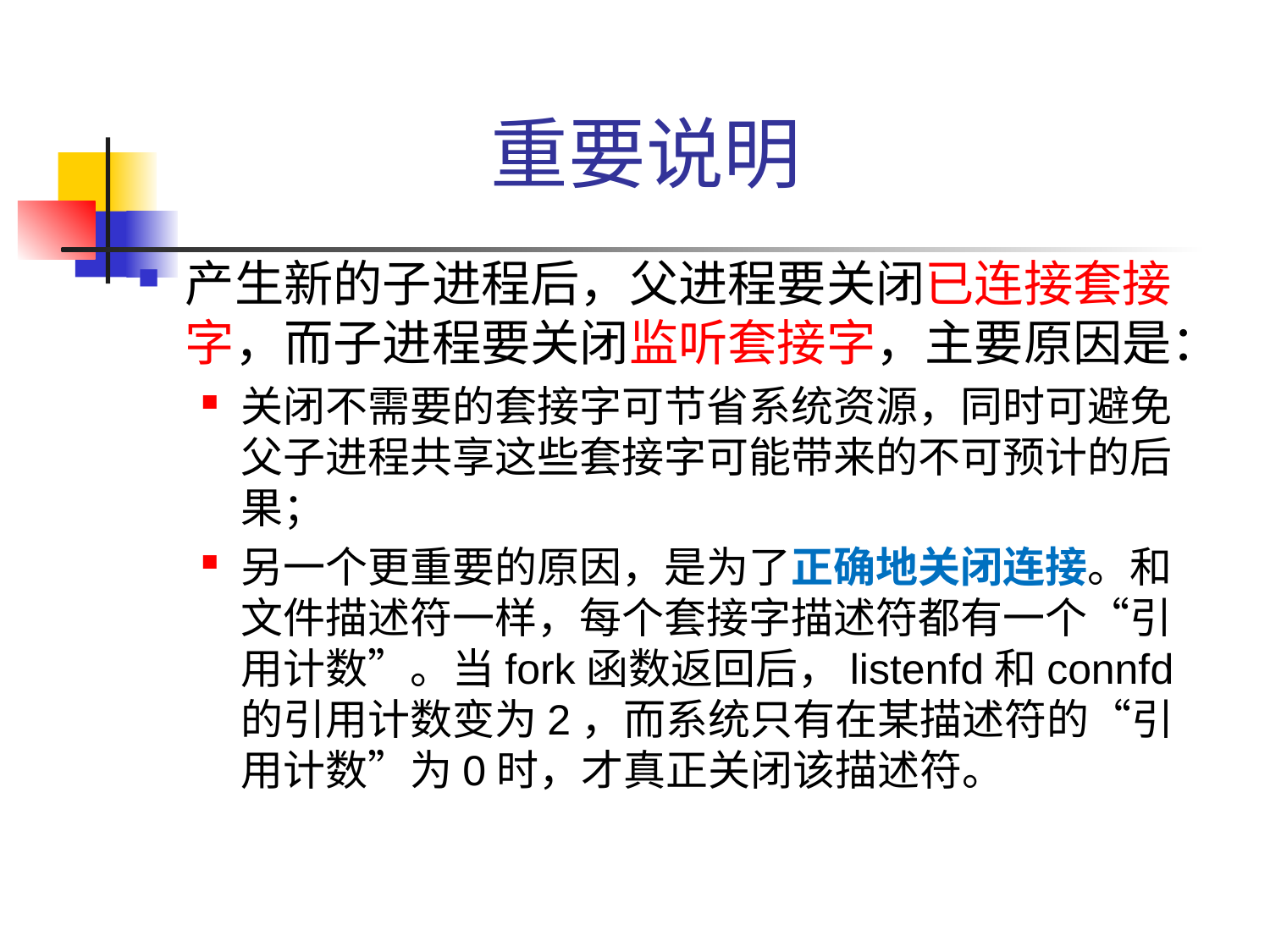

# 重要说明
产生新的子进程后，父进程要关闭已连接套接字，而子进程要关闭监听套接字，主要原因是：
关闭不需要的套接字可节省系统资源，同时可避免父子进程共享这些套接字可能带来的不可预计的后果；
另一个更重要的原因，是为了正确地关闭连接。和文件描述符一样，每个套接字描述符都有一个“引用计数”。当fork函数返回后，listenfd和connfd的引用计数变为2，而系统只有在某描述符的“引用计数”为0时，才真正关闭该描述符。